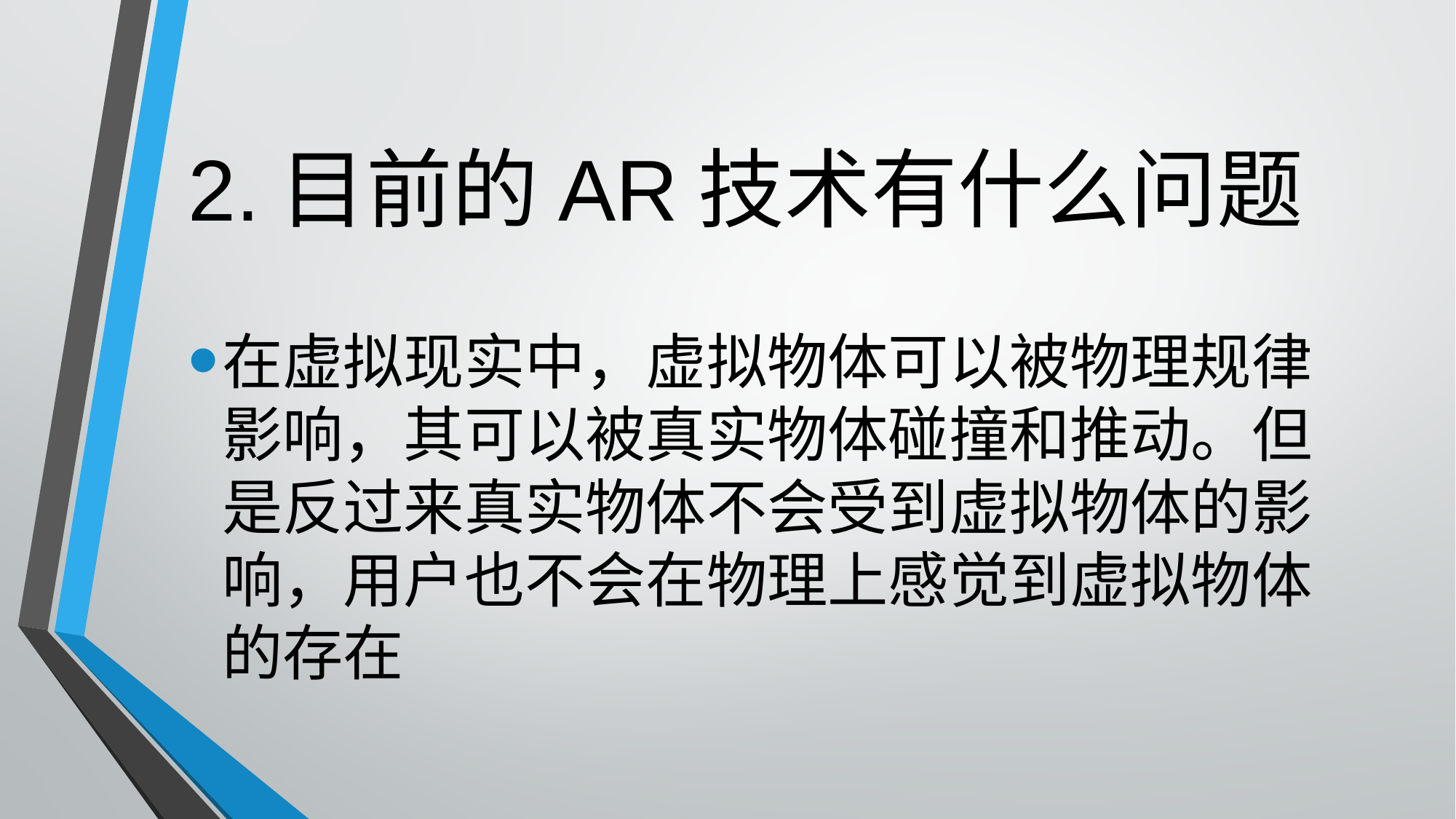

# 2.目前的AR技术有什么问题
在虚拟现实中，虚拟物体可以被物理规律影响，其可以被真实物体碰撞和推动。但是反过来真实物体不会受到虚拟物体的影响，用户也不会在物理上感觉到虚拟物体的存在